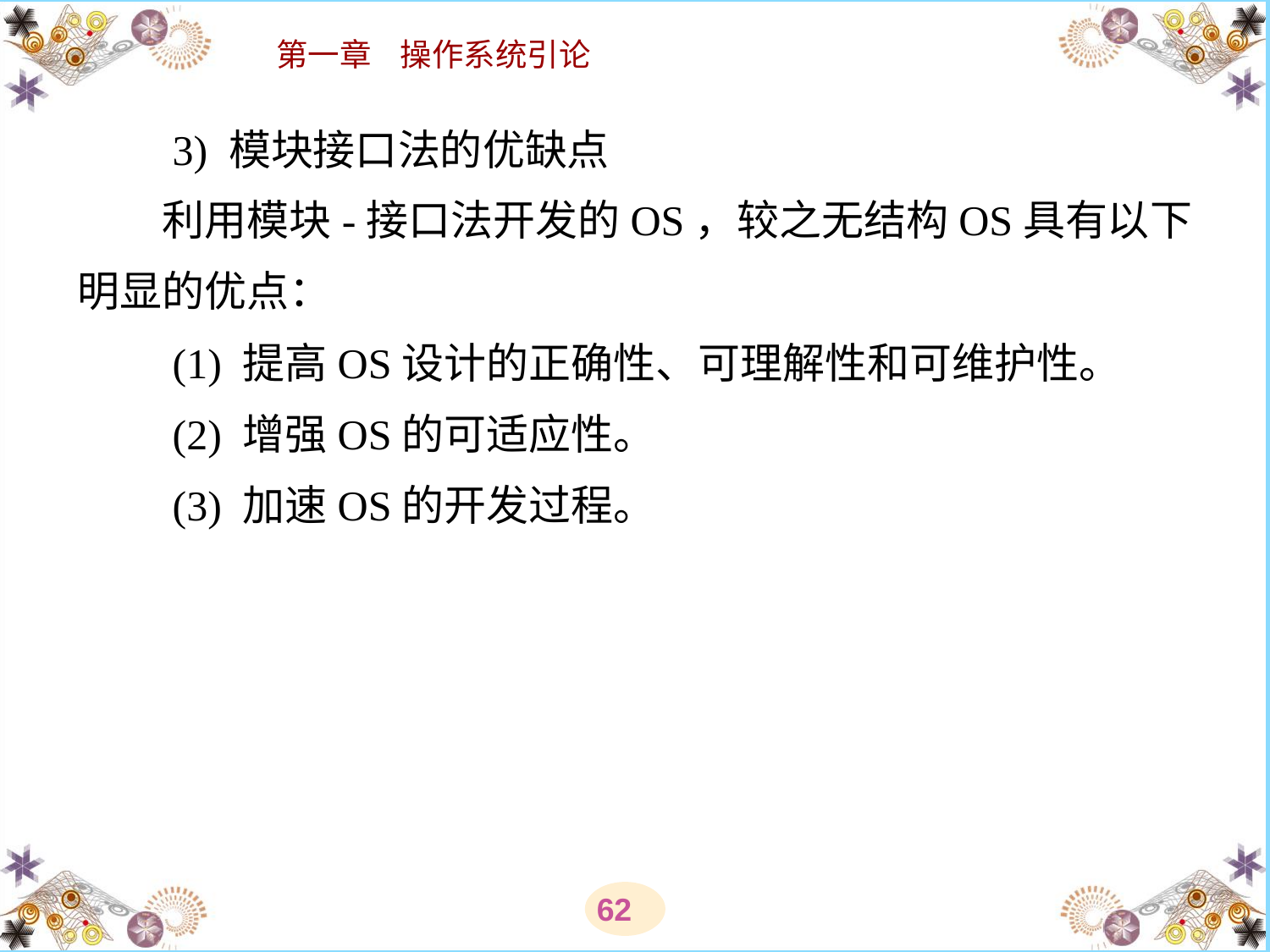

# 3) 模块接口法的优缺点 　　利用模块-接口法开发的OS，较之无结构OS具有以下明显的优点： 　　(1) 提高OS设计的正确性、可理解性和可维护性。 　　(2) 增强OS的可适应性。 　　(3) 加速OS的开发过程。